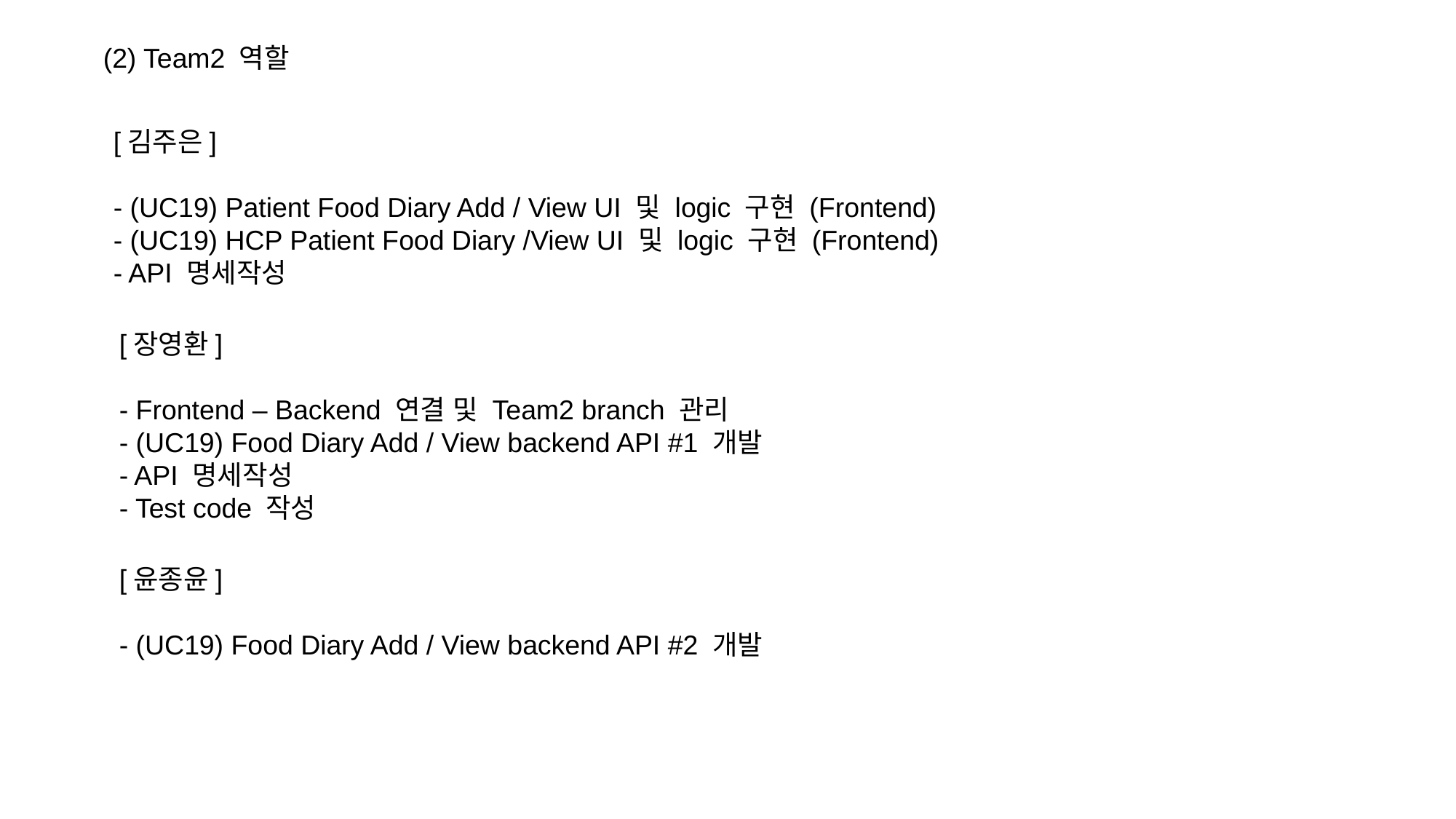

(2) Team2 역할
[김주은]

- (UC19) Patient Food Diary Add / View UI 및 logic 구현 (Frontend)
- (UC19) HCP Patient Food Diary /View UI 및 logic 구현 (Frontend)
- API 명세작성

[장영환]

- Frontend – Backend 연결 및 Team2 branch 관리
- (UC19) Food Diary Add / View backend API #1 개발
- API 명세작성
- Test code 작성

[윤종윤]

- (UC19) Food Diary Add / View backend API #2 개발